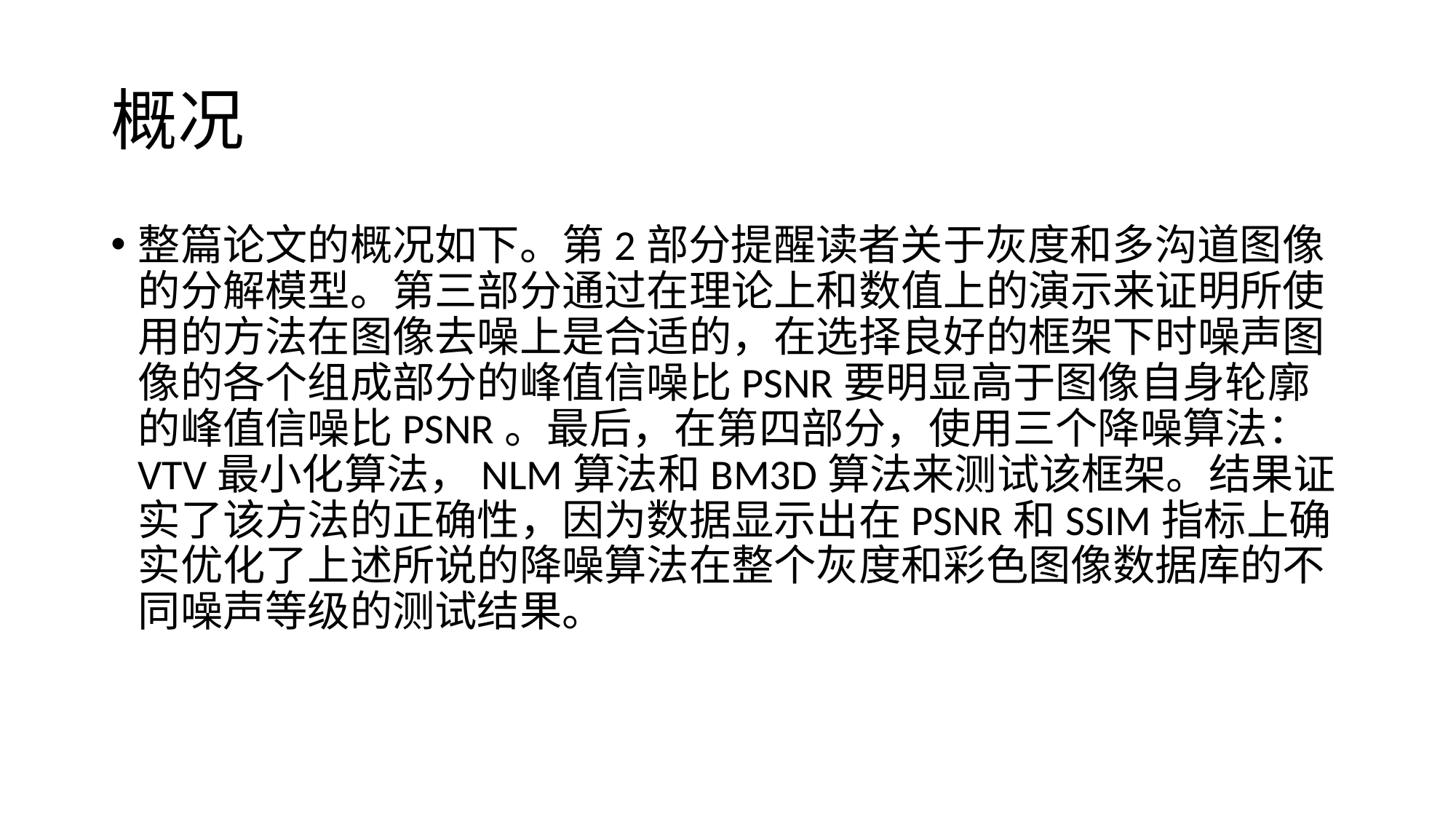

# 概况
整篇论文的概况如下。第2部分提醒读者关于灰度和多沟道图像的分解模型。第三部分通过在理论上和数值上的演示来证明所使用的方法在图像去噪上是合适的，在选择良好的框架下时噪声图像的各个组成部分的峰值信噪比PSNR要明显高于图像自身轮廓的峰值信噪比PSNR。最后，在第四部分，使用三个降噪算法：VTV最小化算法，NLM算法和BM3D算法来测试该框架。结果证实了该方法的正确性，因为数据显示出在PSNR和SSIM指标上确实优化了上述所说的降噪算法在整个灰度和彩色图像数据库的不同噪声等级的测试结果。